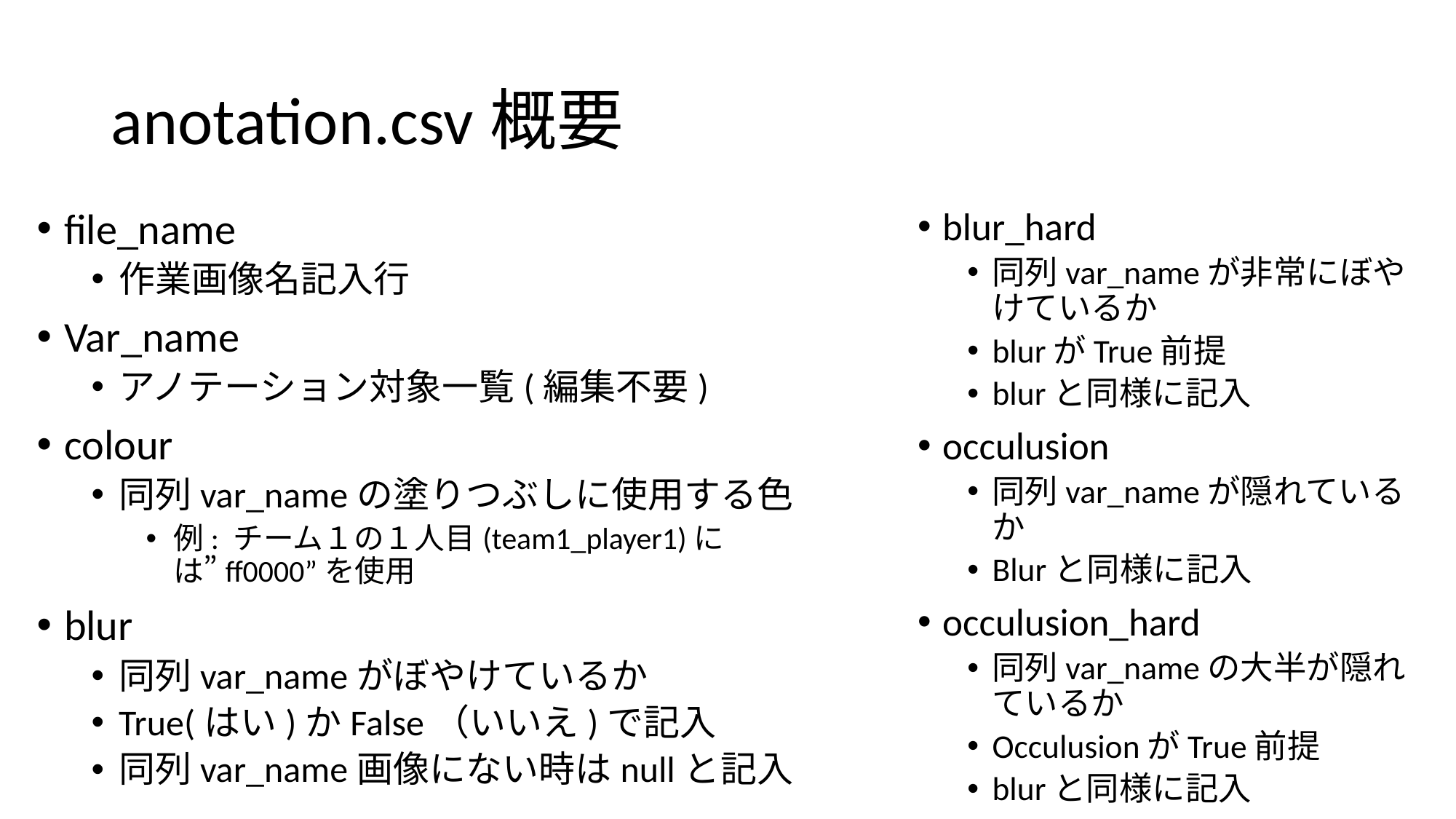

# anotation.csv概要
file_name
作業画像名記入行
Var_name
アノテーション対象一覧(編集不要)
colour
同列var_nameの塗りつぶしに使用する色
例: チーム１の１人目(team1_player1)には”ff0000”を使用
blur
同列var_nameがぼやけているか
True(はい)かFalse（いいえ)で記入
同列var_name画像にない時はnullと記入

blur_hard
同列var_nameが非常にぼやけているか
blurがTrue前提
blurと同様に記入
occulusion
同列var_nameが隠れているか
Blurと同様に記入
occulusion_hard
同列var_nameの大半が隠れているか
OcculusionがTrue前提
blurと同様に記入